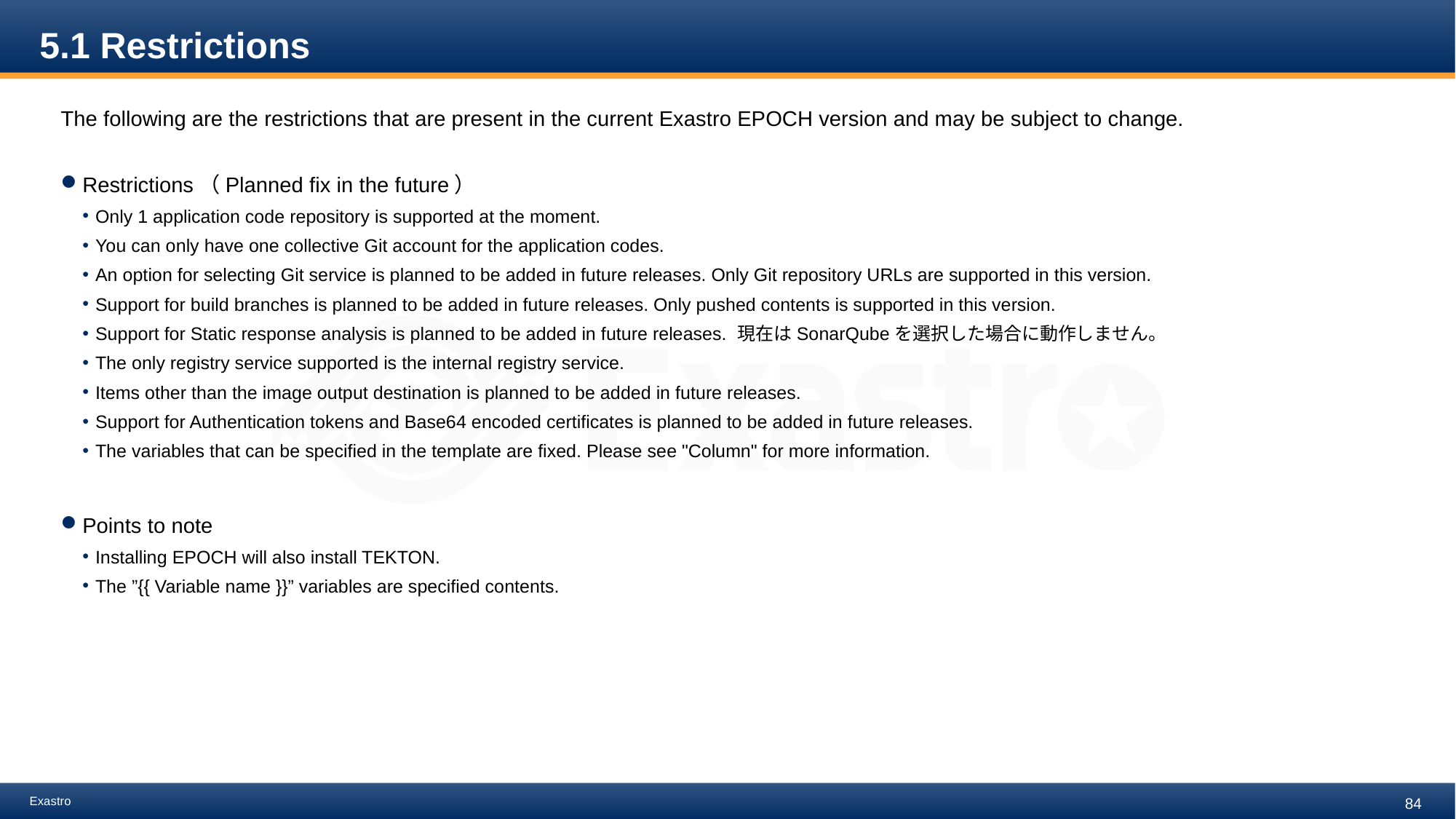

# 5.1 Restrictions
The following are the restrictions that are present in the current Exastro EPOCH version and may be subject to change.

Restrictions（Planned fix in the future）
Only 1 application code repository is supported at the moment.
You can only have one collective Git account for the application codes.
An option for selecting Git service is planned to be added in future releases. Only Git repository URLs are supported in this version.
Support for build branches is planned to be added in future releases. Only pushed contents is supported in this version.
Support for Static response analysis is planned to be added in future releases. 現在はSonarQubeを選択した場合に動作しません。
The only registry service supported is the internal registry service.
Items other than the image output destination is planned to be added in future releases.
Support for Authentication tokens and Base64 encoded certificates is planned to be added in future releases.
The variables that can be specified in the template are fixed. Please see "Column" for more information.

Points to note
Installing EPOCH will also install TEKTON.
The ”{{ Variable name }}” variables are specified contents.